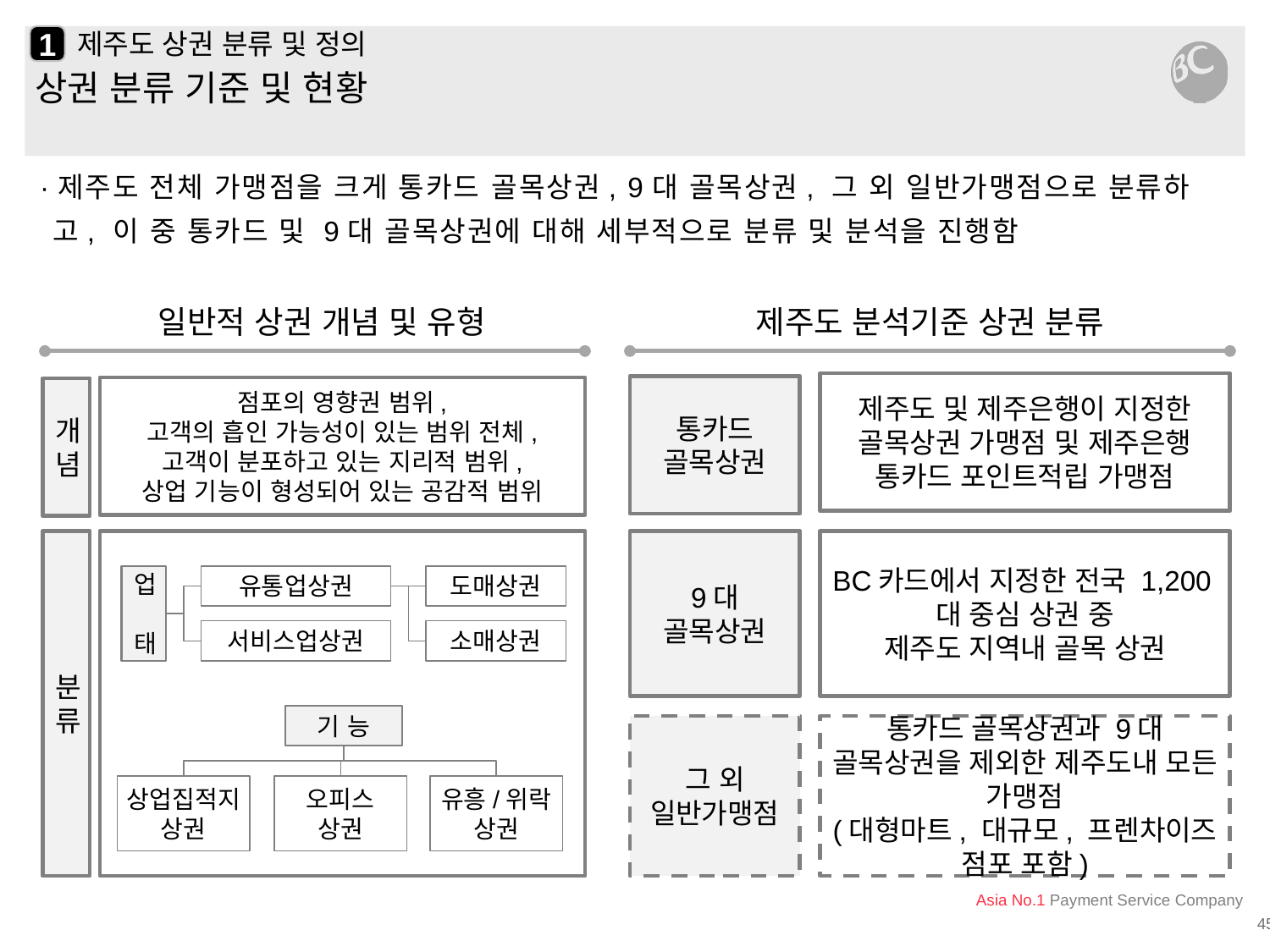

1
# 제주도 상권 분류 및 정의
상권 분류 기준 및 현황
·제주도 전체 가맹점을 크게 통카드 골목상권, 9대 골목상권, 그 외 일반가맹점으로 분류하고, 이 중 통카드 및 9대 골목상권에 대해 세부적으로 분류 및 분석을 진행함
 일반적 상권 개념 및 유형
제주도 분석기준 상권 분류
제주도 및 제주은행이 지정한 골목상권 가맹점 및 제주은행 통카드 포인트적립 가맹점
통카드
골목상권
점포의 영향권 범위,
고객의 흡인 가능성이 있는 범위 전체,
고객이 분포하고 있는 지리적 범위,
상업 기능이 형성되어 있는 공감적 범위
개
념

분
류
9대
골목상권
BC카드에서 지정한 전국 1,200대 중심 상권 중
제주도 지역내 골목 상권
업

태
유통업상권
도매상권
서비스업상권
소매상권
기 능
그 외
일반가맹점
통카드 골목상권과 9대 골목상권을 제외한 제주도내 모든 가맹점
(대형마트, 대규모, 프렌차이즈
점포 포함)
상업집적지
상권
오피스
상권
유흥/위락
상권